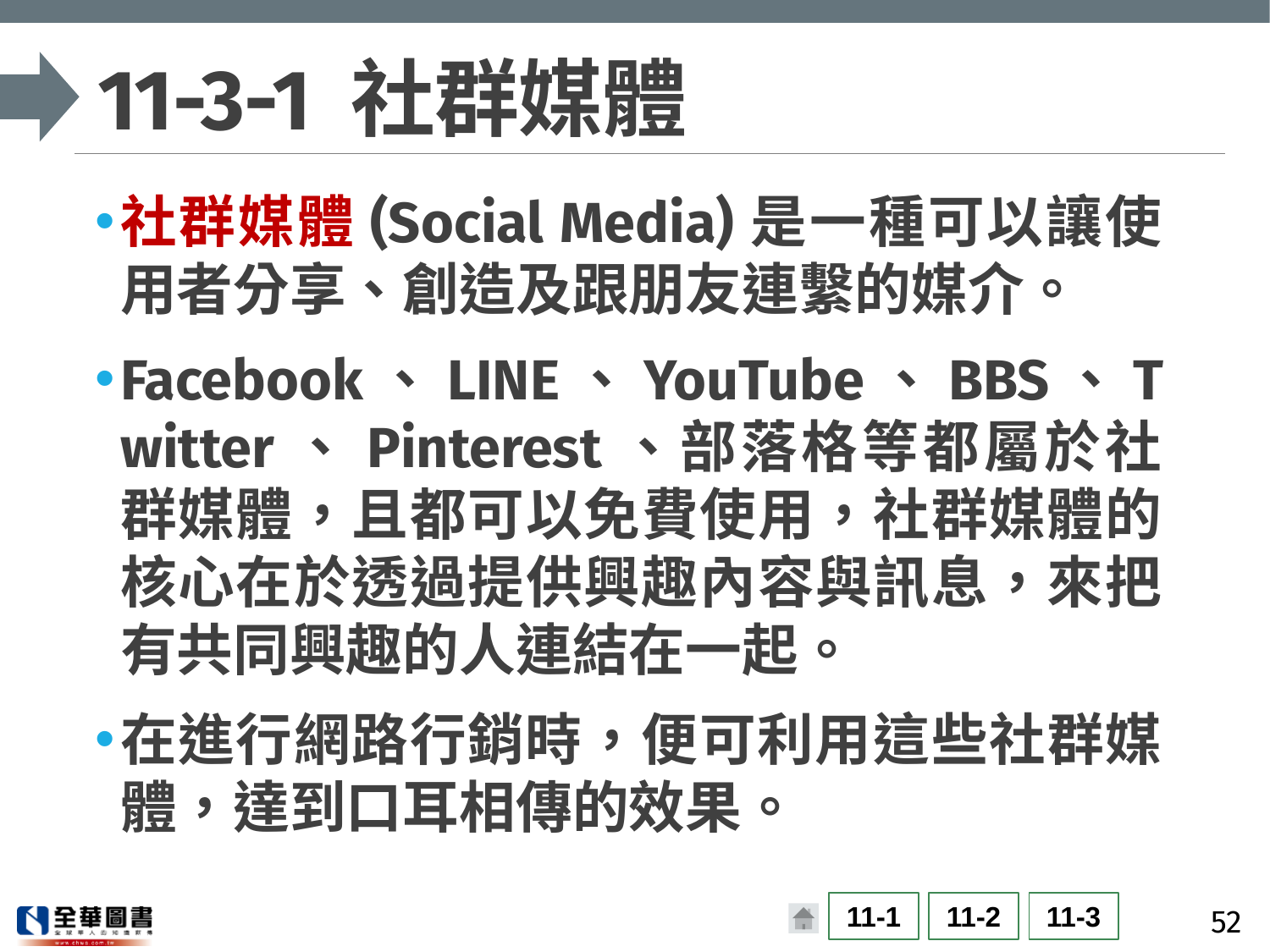

# 11-3-1 社群媒體
社群媒體(Social Media)是一種可以讓使用者分享、創造及跟朋友連繫的媒介。
Facebook、LINE、YouTube、BBS、Twitter、Pinterest、部落格等都屬於社群媒體，且都可以免費使用，社群媒體的核心在於透過提供興趣內容與訊息，來把有共同興趣的人連結在一起。
在進行網路行銷時，便可利用這些社群媒體，達到口耳相傳的效果。
52